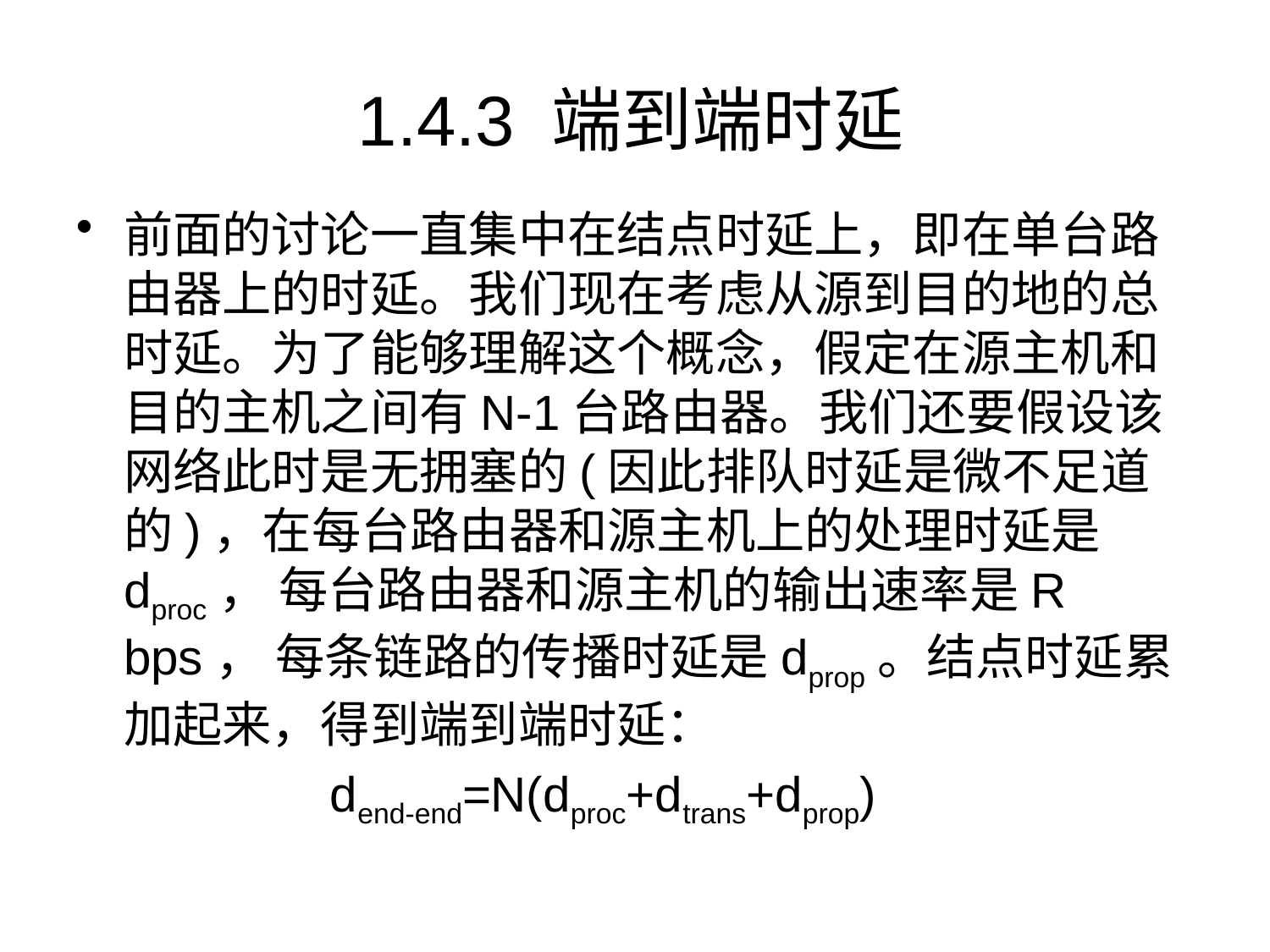

# 1.4.3 端到端时延
前面的讨论一直集中在结点时延上，即在单台路由器上的时延。我们现在考虑从源到目的地的总时延。为了能够理解这个概念，假定在源主机和目的主机之间有N-1台路由器。我们还要假设该网络此时是无拥塞的(因此排队时延是微不足道的)，在每台路由器和源主机上的处理时延是dproc， 每台路由器和源主机的输出速率是R bps， 每条链路的传播时延是dprop。结点时延累加起来，得到端到端时延：
		dend-end=N(dproc+dtrans+dprop)